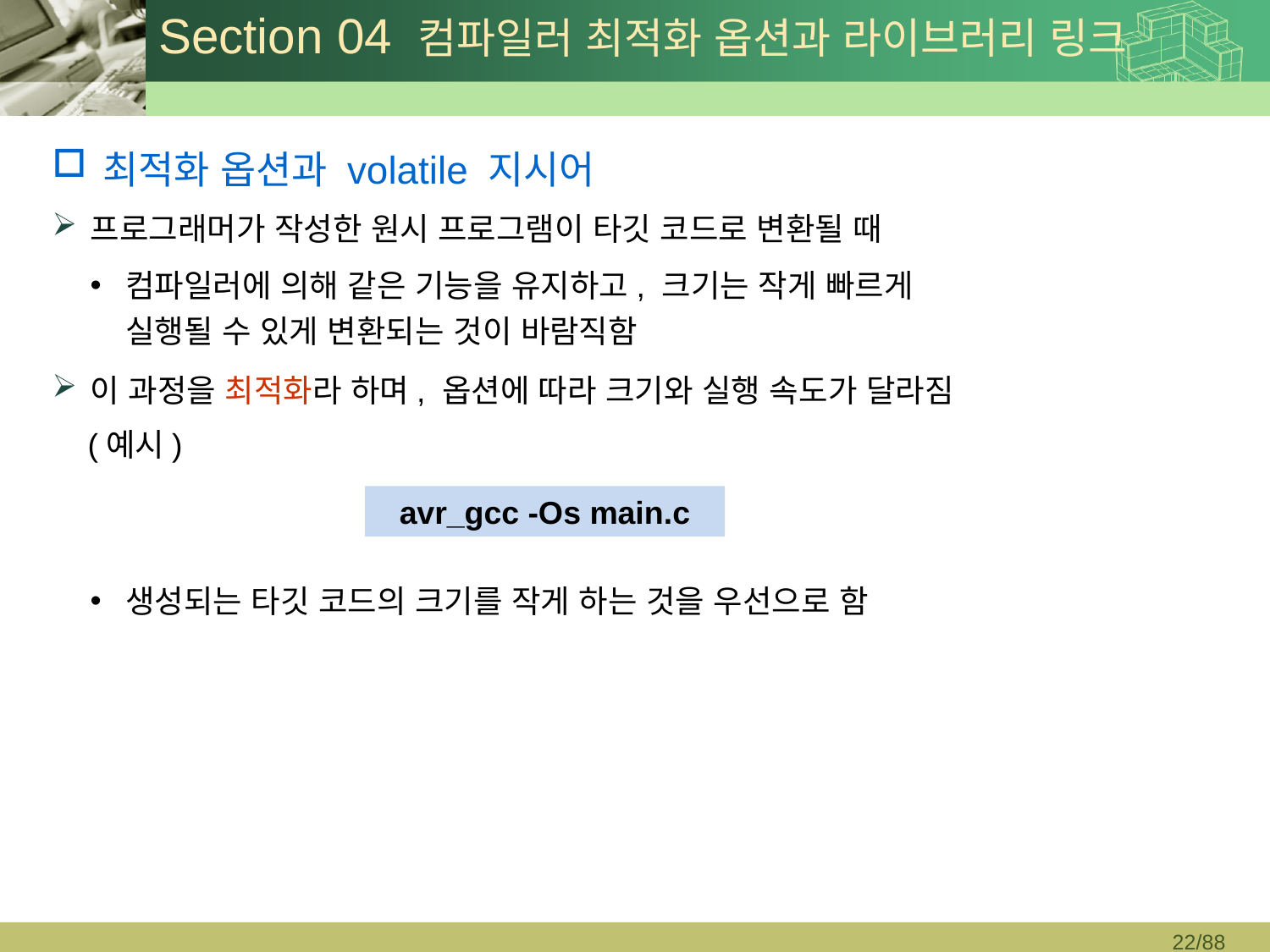

# Section 04 컴파일러 최적화 옵션과 라이브러리 링크
최적화 옵션과 volatile 지시어
프로그래머가 작성한 원시 프로그램이 타깃 코드로 변환될 때
컴파일러에 의해 같은 기능을 유지하고, 크기는 작게 빠르게
실행될 수 있게 변환되는 것이 바람직함
이 과정을 최적화라 하며, 옵션에 따라 크기와 실행 속도가 달라짐
    (예시)

생성되는 타깃 코드의 크기를 작게 하는 것을 우선으로 함

avr_gcc -Os main.c